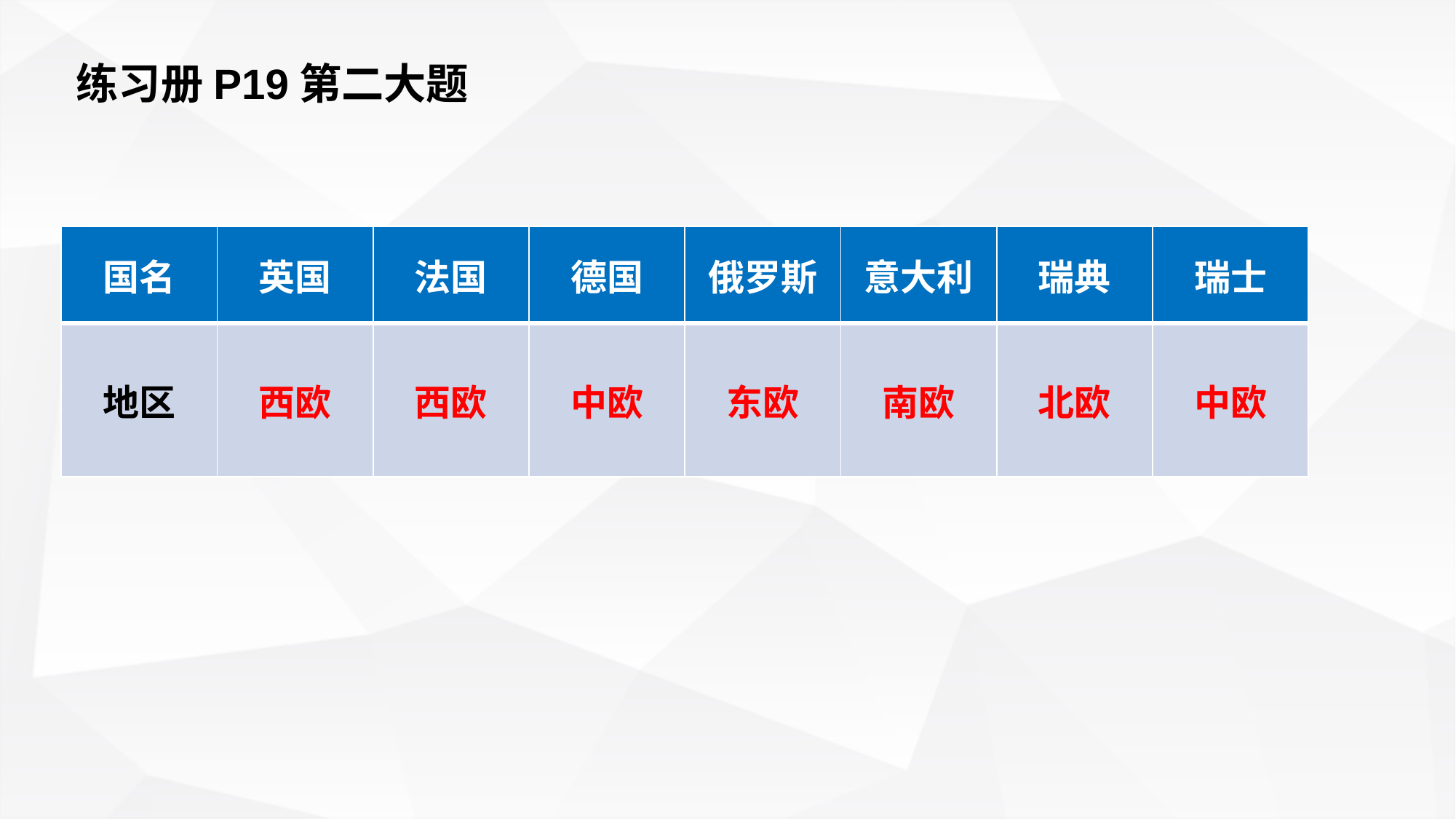

练习册P19第二大题
| 国名 | 英国 | 法国 | 德国 | 俄罗斯 | 意大利 | 瑞典 | 瑞士 |
| --- | --- | --- | --- | --- | --- | --- | --- |
| 地区 | 西欧 | 西欧 | 中欧 | 东欧 | 南欧 | 北欧 | 中欧 |